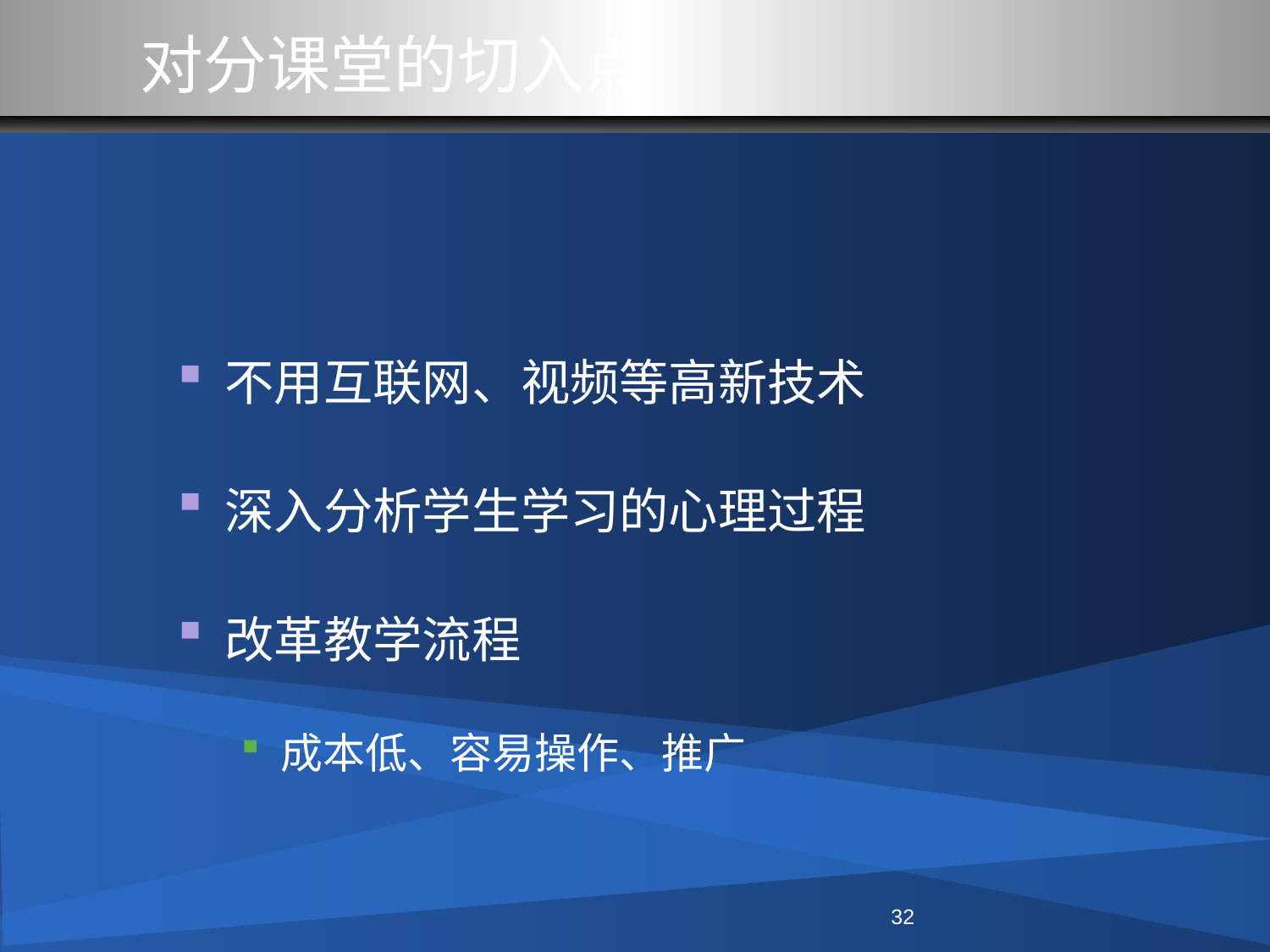

对分课堂的切入点
不用互联网、视频等高新技术
深入分析学生学习的心理过程
改革教学流程
成本低、容易操作、推广

32